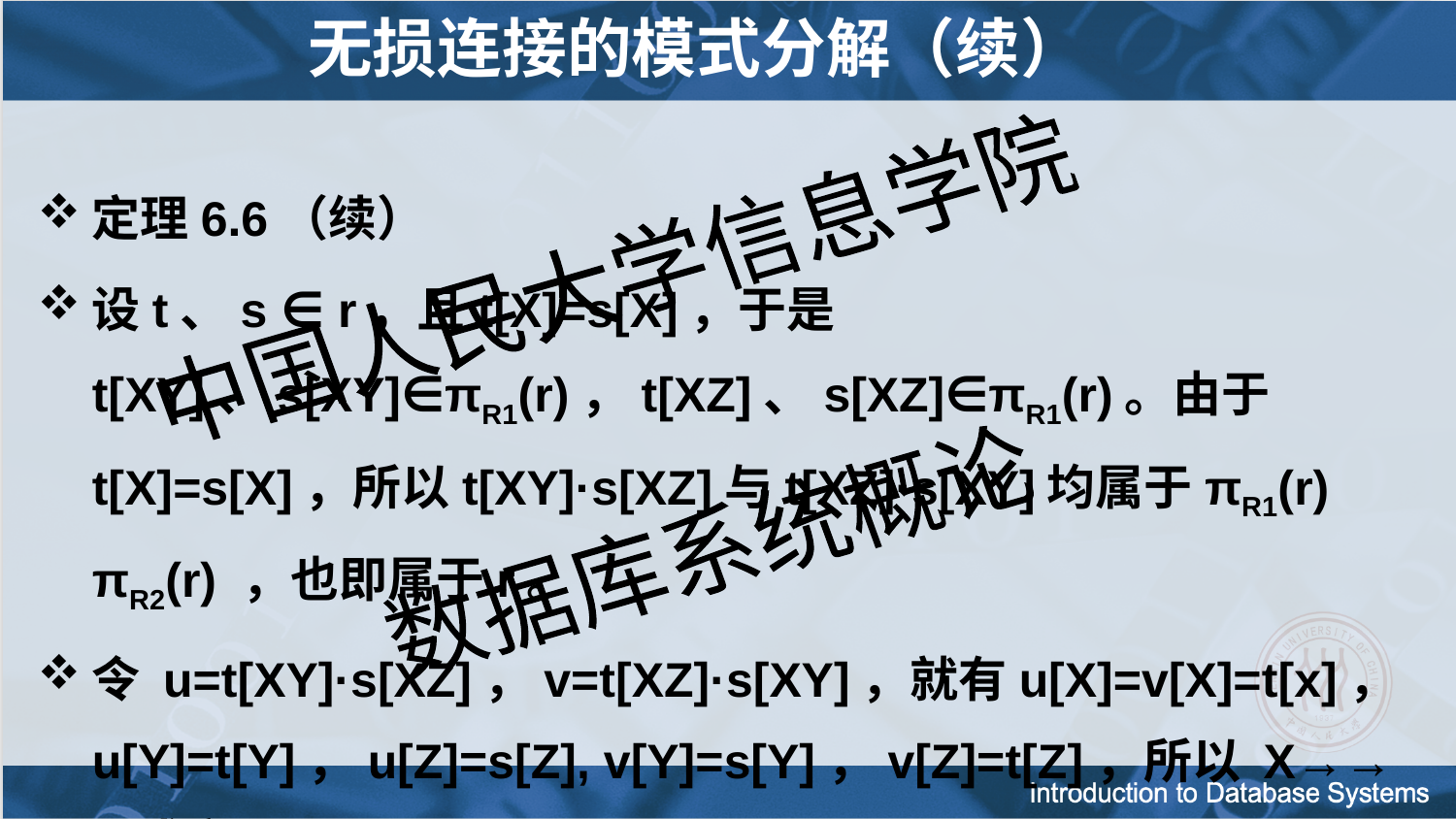

# 无损连接的模式分解（续）
定理6.6（续）
设t、s ∈ r，且t[X]=s[X]，于是t[XY]、s[XY]∈πR1(r)，t[XZ]、s[XZ]∈πR1(r)。由于t[X]=s[X]，所以t[XY]·s[XZ]与t[XZ]·s[XY]均属于πR1(r) πR2(r) ，也即属于r。
令 u=t[XY]·s[XZ]，v=t[XZ]·s[XY]，就有u[X]=v[X]=t[x]，u[Y]=t[Y]，u[Z]=s[Z], v[Y]=s[Y]，v[Z]=t[Z]，所以 X→→ Y成立。